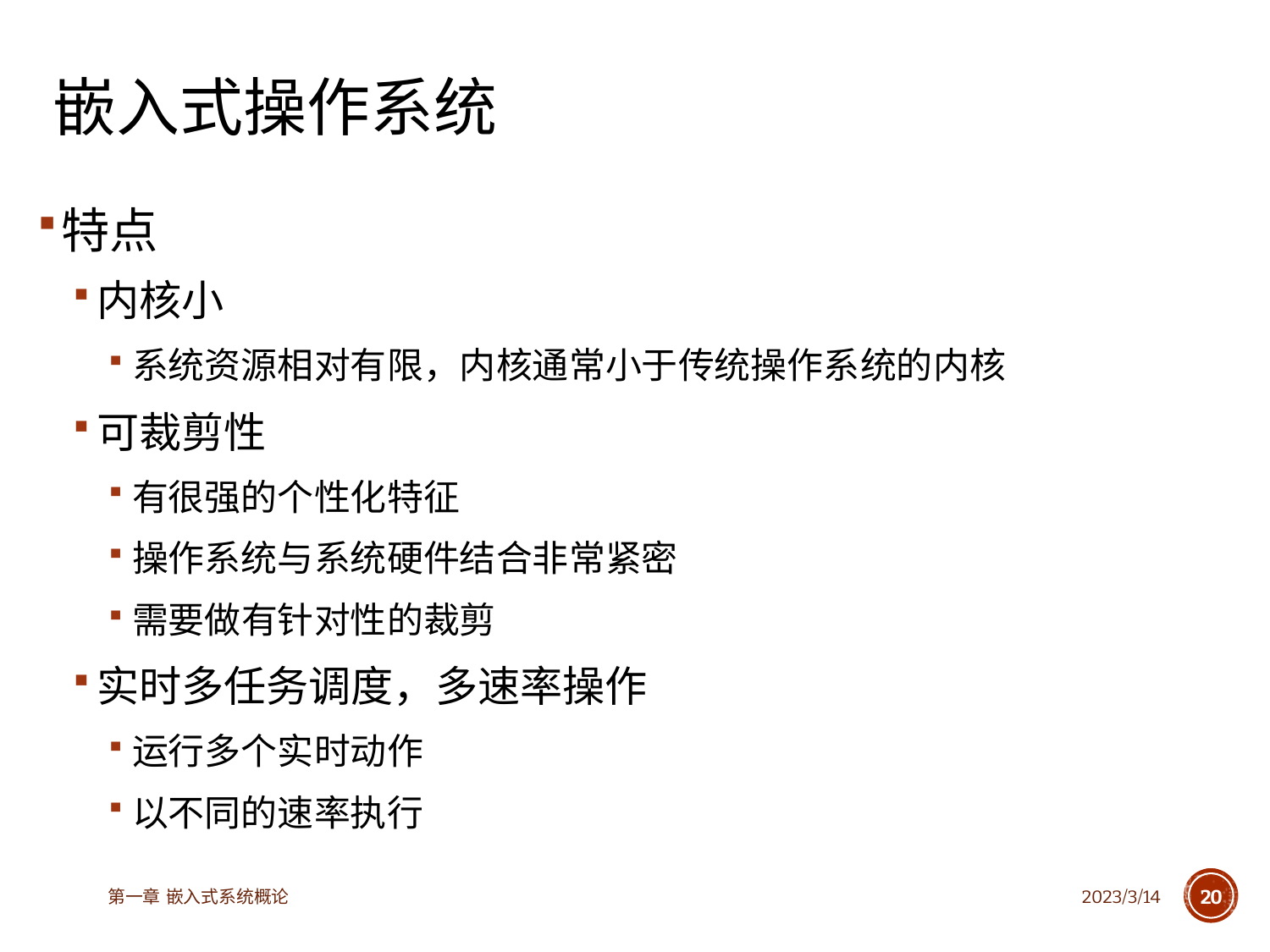

# 嵌入式操作系统
特点
内核小
系统资源相对有限，内核通常小于传统操作系统的内核
可裁剪性
有很强的个性化特征
操作系统与系统硬件结合非常紧密
需要做有针对性的裁剪
实时多任务调度，多速率操作
运行多个实时动作
以不同的速率执行

第一章 嵌入式系统概论
2023/3/14
20